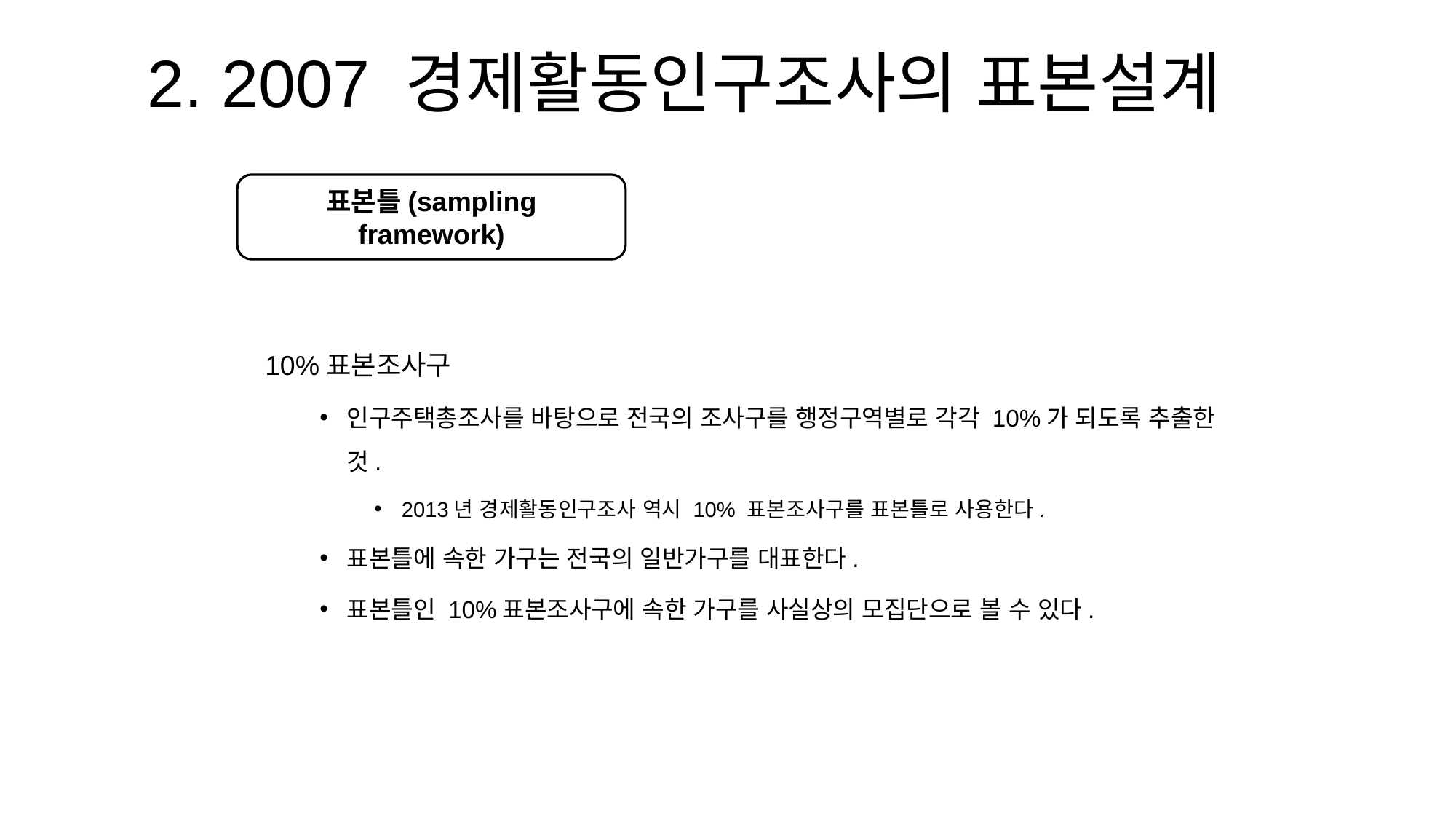

# 2. 2007 경제활동인구조사의 표본설계
표본틀(sampling framework)

10%표본조사구
인구주택총조사를 바탕으로 전국의 조사구를 행정구역별로 각각 10%가 되도록 추출한 것.
2013년 경제활동인구조사 역시 10% 표본조사구를 표본틀로 사용한다.
표본틀에 속한 가구는 전국의 일반가구를 대표한다.
표본틀인 10%표본조사구에 속한 가구를 사실상의 모집단으로 볼 수 있다.